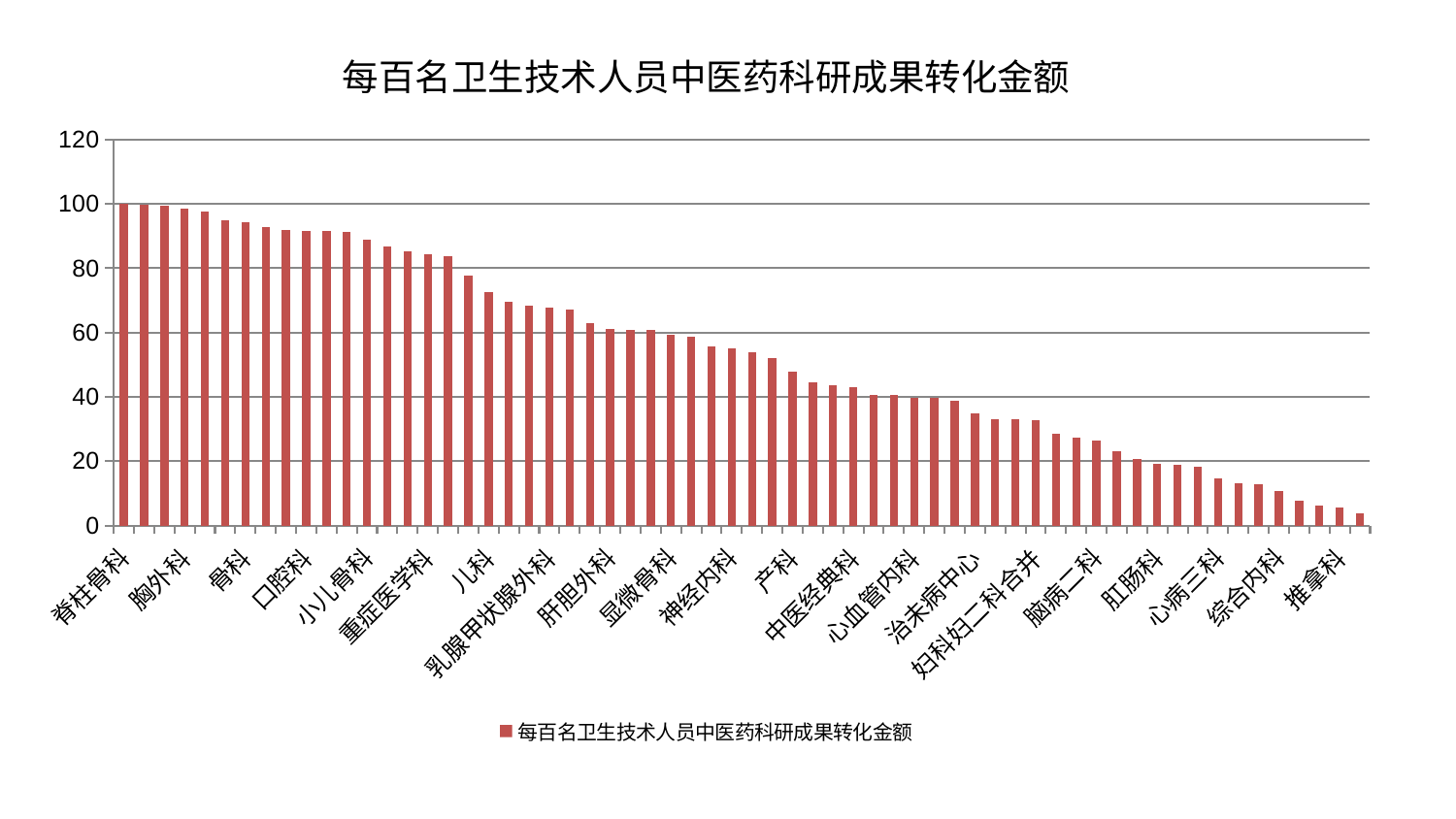

### Chart: 每百名卫生技术人员中医药科研成果转化金额

| Category | 每百名卫生技术人员中医药科研成果转化金额 |
|---|---|
| 脊柱骨科 | 100.0 |
| 针灸科 | 99.66913681876372 |
| 皮肤科 | 99.3529742469187 |
| 胸外科 | 98.6132947547278 |
| 中医外治中心 | 97.5085537085306 |
| 肾脏内科 | 94.98217250936065 |
| 骨科 | 94.19886867194288 |
| 小儿推拿科 | 92.82266953296667 |
| 老年医学科 | 91.79798377763554 |
| 口腔科 | 91.60640991040674 |
| 普通外科 | 91.55666236417886 |
| 关节骨科 | 91.41131649216746 |
| 小儿骨科 | 88.87610630038509 |
| 医院 | 86.80109159211928 |
| 脾胃病科 | 85.13623823832796 |
| 重症医学科 | 84.26103336000594 |
| 创伤骨科 | 83.66985382803215 |
| 妇科 | 77.643418556397 |
| 儿科 | 72.66068791733228 |
| 西区重症医学科 | 69.55269310707425 |
| 心病二科 | 68.33063102312455 |
| 乳腺甲状腺外科 | 67.76309891788604 |
| 泌尿外科 | 67.2912604092053 |
| 血液科 | 62.99989309030736 |
| 肝胆外科 | 61.18381530511733 |
| 东区肾病科 | 60.96431045155206 |
| 肝病科 | 60.68357142947709 |
| 显微骨科 | 59.41532909152742 |
| 男科 | 58.62299924897729 |
| 心病一科 | 55.581444521320435 |
| 神经内科 | 55.02849002374611 |
| 脑病一科 | 53.77257301067608 |
| 消化内科 | 52.027986194067935 |
| 产科 | 47.966716975506074 |
| 心病四科 | 44.66515035926505 |
| 微创骨科 | 43.56432241669856 |
| 中医经典科 | 42.86030060112694 |
| 肾病科 | 40.72635011710842 |
| 东区重症医学科 | 40.46122611331844 |
| 心血管内科 | 39.73648509458429 |
| 康复科 | 39.64145317991616 |
| 脑病三科 | 38.85591003243867 |
| 治未病中心 | 34.82086099043275 |
| 脾胃科消化科合并 | 33.02470540581732 |
| 肿瘤内科 | 32.95246483918538 |
| 妇科妇二科合并 | 32.69365620623483 |
| 耳鼻喉科 | 28.52133933756757 |
| 风湿病科 | 27.28330122371102 |
| 脑病二科 | 26.52901978195182 |
| 神经外科 | 22.954478453940393 |
| 眼科 | 20.637721902081392 |
| 肛肠科 | 19.287551480204872 |
| 呼吸内科 | 18.942531553128582 |
| 运动损伤骨科 | 18.35297832870407 |
| 心病三科 | 14.772185063946607 |
| 身心医学科 | 13.146812884590153 |
| 妇二科 | 12.847218571877578 |
| 综合内科 | 10.736213682976095 |
| 内分泌科 | 7.7347684097781375 |
| 美容皮肤科 | 6.307949337414292 |
| 推拿科 | 5.471570816732698 |
| 周围血管科 | 3.7789112521520836 |
178